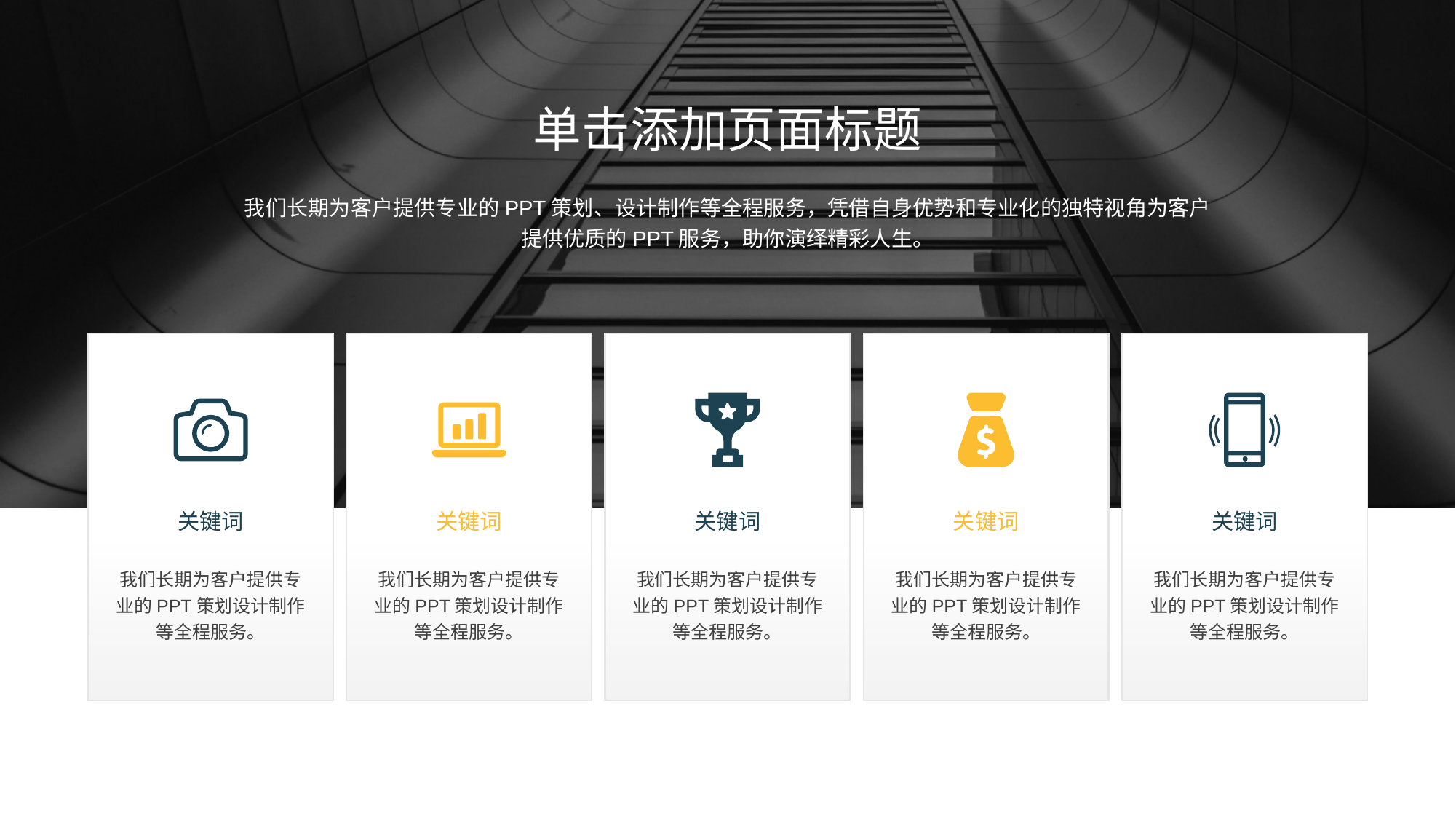

单击添加页面标题
我们长期为客户提供专业的PPT策划、设计制作等全程服务，凭借自身优势和专业化的独特视角为客户提供优质的PPT服务，助你演绎精彩人生。

关键词
我们长期为客户提供专业的PPT策划设计制作等全程服务。

关键词
我们长期为客户提供专业的PPT策划设计制作等全程服务。

关键词
我们长期为客户提供专业的PPT策划设计制作等全程服务。

关键词
我们长期为客户提供专业的PPT策划设计制作等全程服务。

关键词
我们长期为客户提供专业的PPT策划设计制作等全程服务。